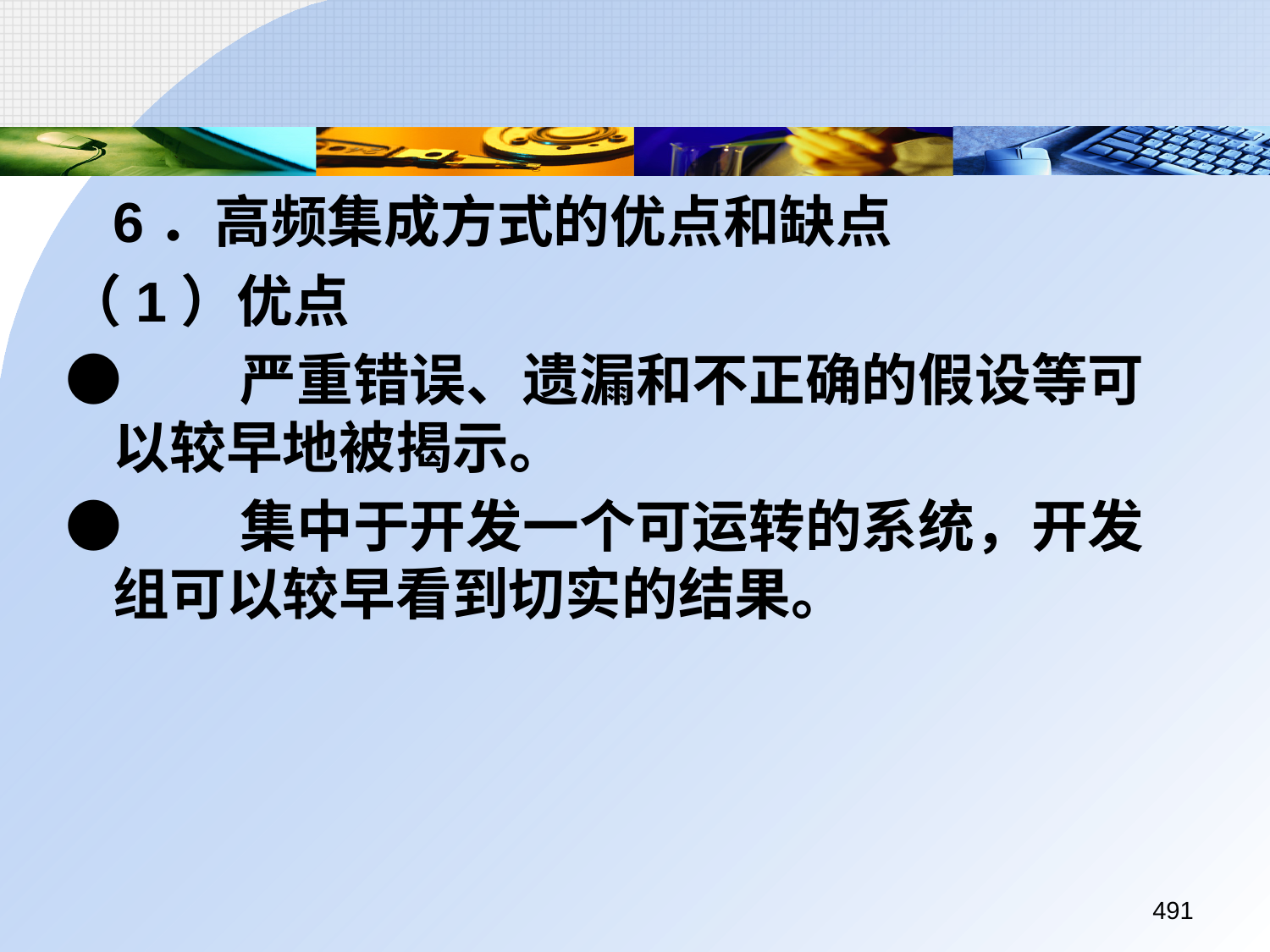

6．高频集成方式的优点和缺点
（1）优点
●	严重错误、遗漏和不正确的假设等可以较早地被揭示。
●	集中于开发一个可运转的系统，开发组可以较早看到切实的结果。
491